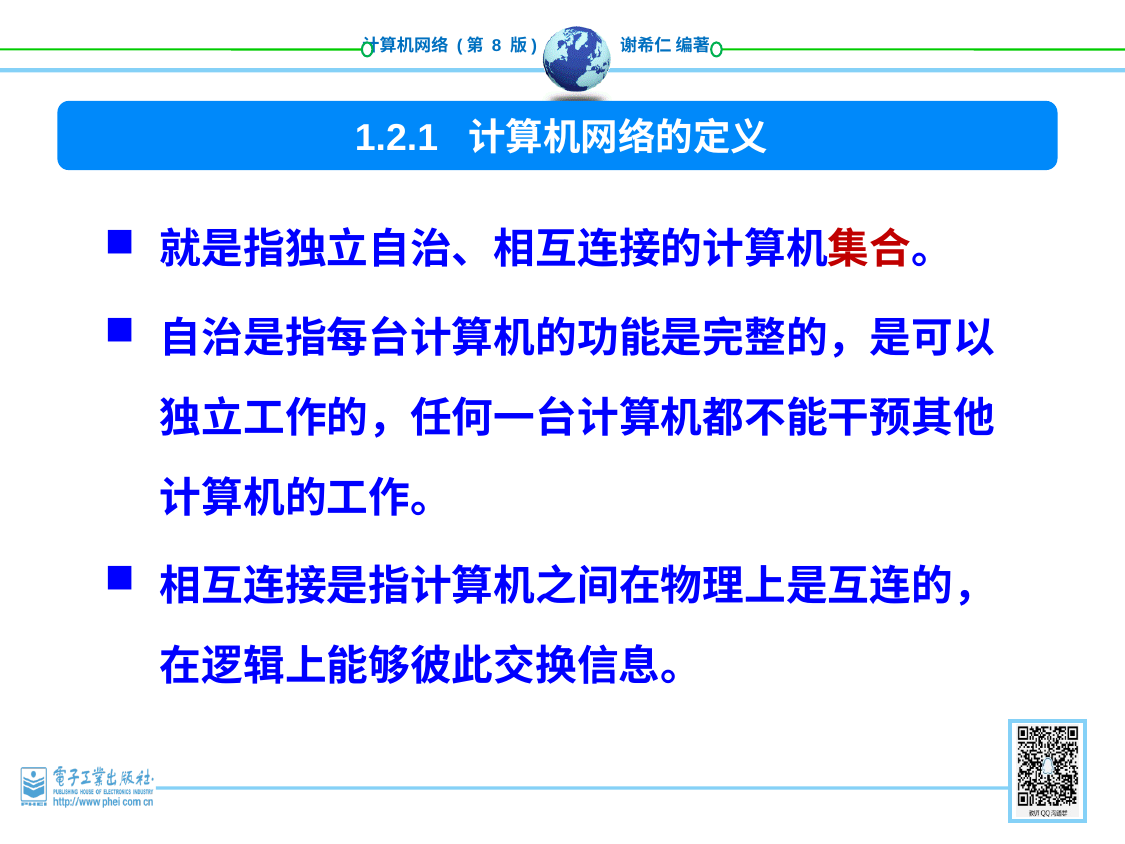

1.2.1  计算机网络的定义
就是指独立自治、相互连接的计算机集合。
自治是指每台计算机的功能是完整的，是可以独立工作的，任何一台计算机都不能干预其他计算机的工作。
相互连接是指计算机之间在物理上是互连的，在逻辑上能够彼此交换信息。